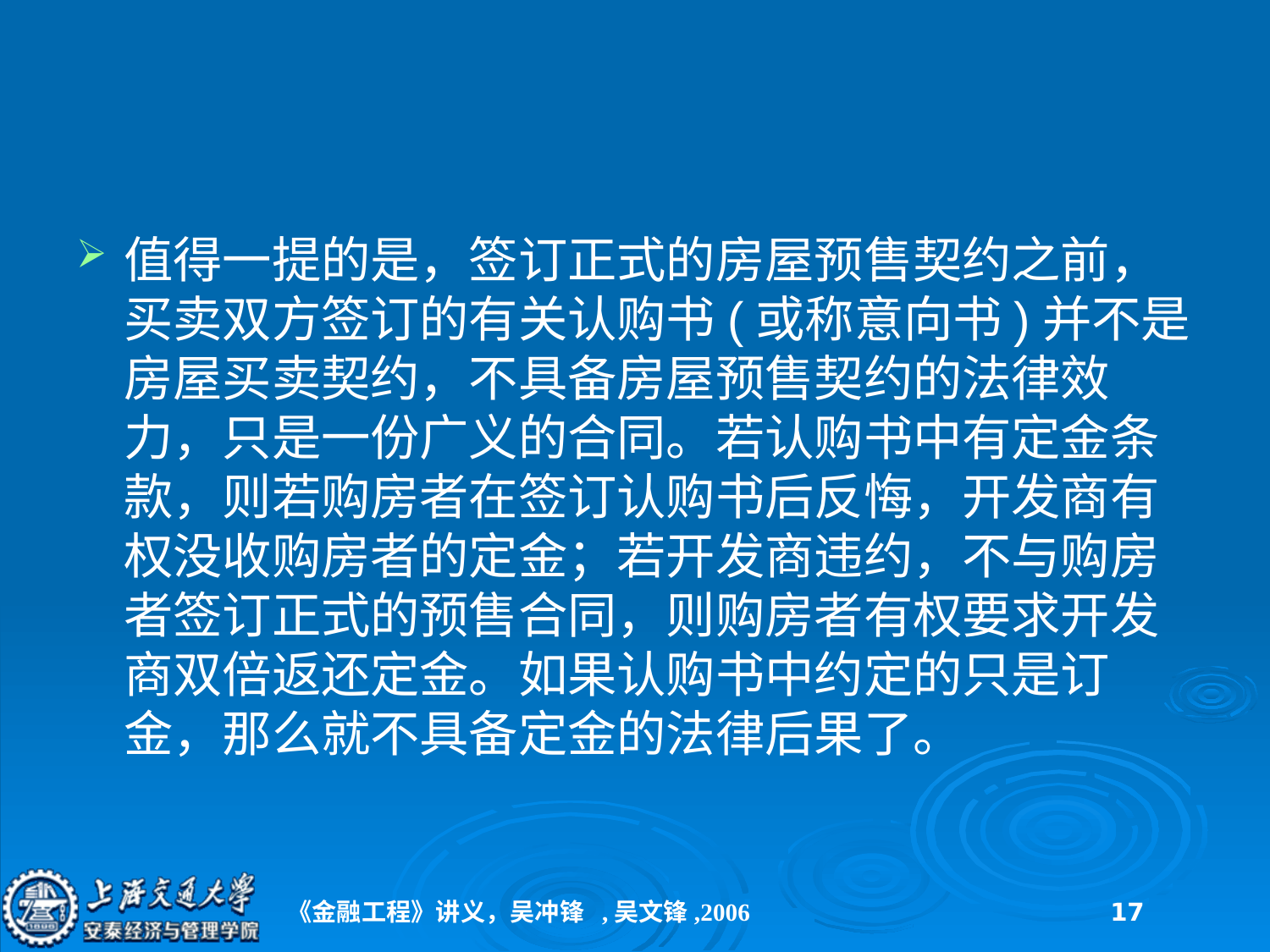

#
值得一提的是，签订正式的房屋预售契约之前，买卖双方签订的有关认购书(或称意向书)并不是房屋买卖契约，不具备房屋预售契约的法律效力，只是一份广义的合同。若认购书中有定金条款，则若购房者在签订认购书后反悔，开发商有权没收购房者的定金；若开发商违约，不与购房者签订正式的预售合同，则购房者有权要求开发商双倍返还定金。如果认购书中约定的只是订金，那么就不具备定金的法律后果了。